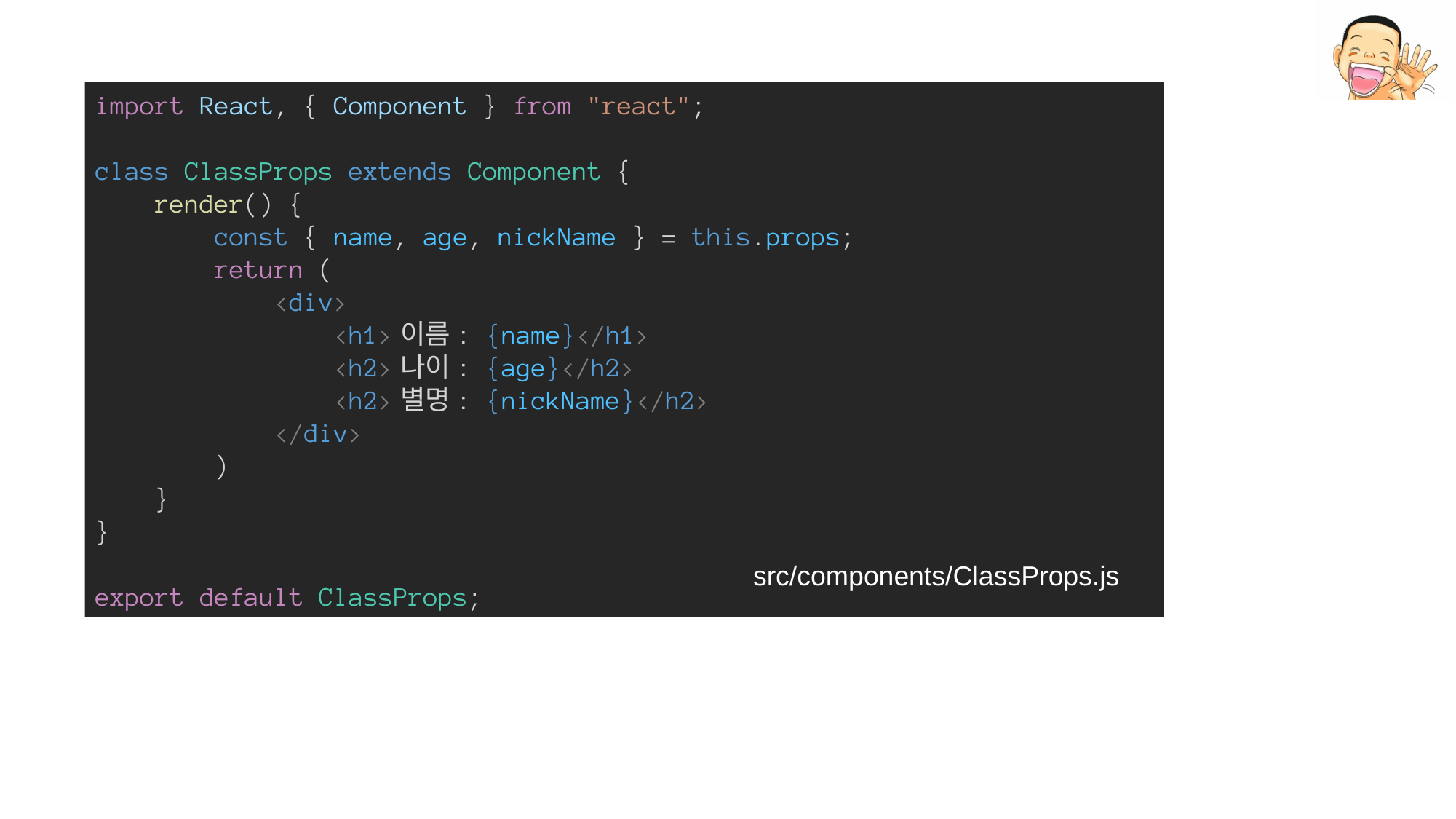

import React, { Component } from "react";
class ClassProps extends Component {
    render() {
        const { name, age, nickName } = this.props;
        return (
            <div>
                <h1>이름: {name}</h1>
                <h2>나이: {age}</h2>
                <h2>별명: {nickName}</h2>
            </div>
        )
    }
}
export default ClassProps;
src/components/ClassProps.js